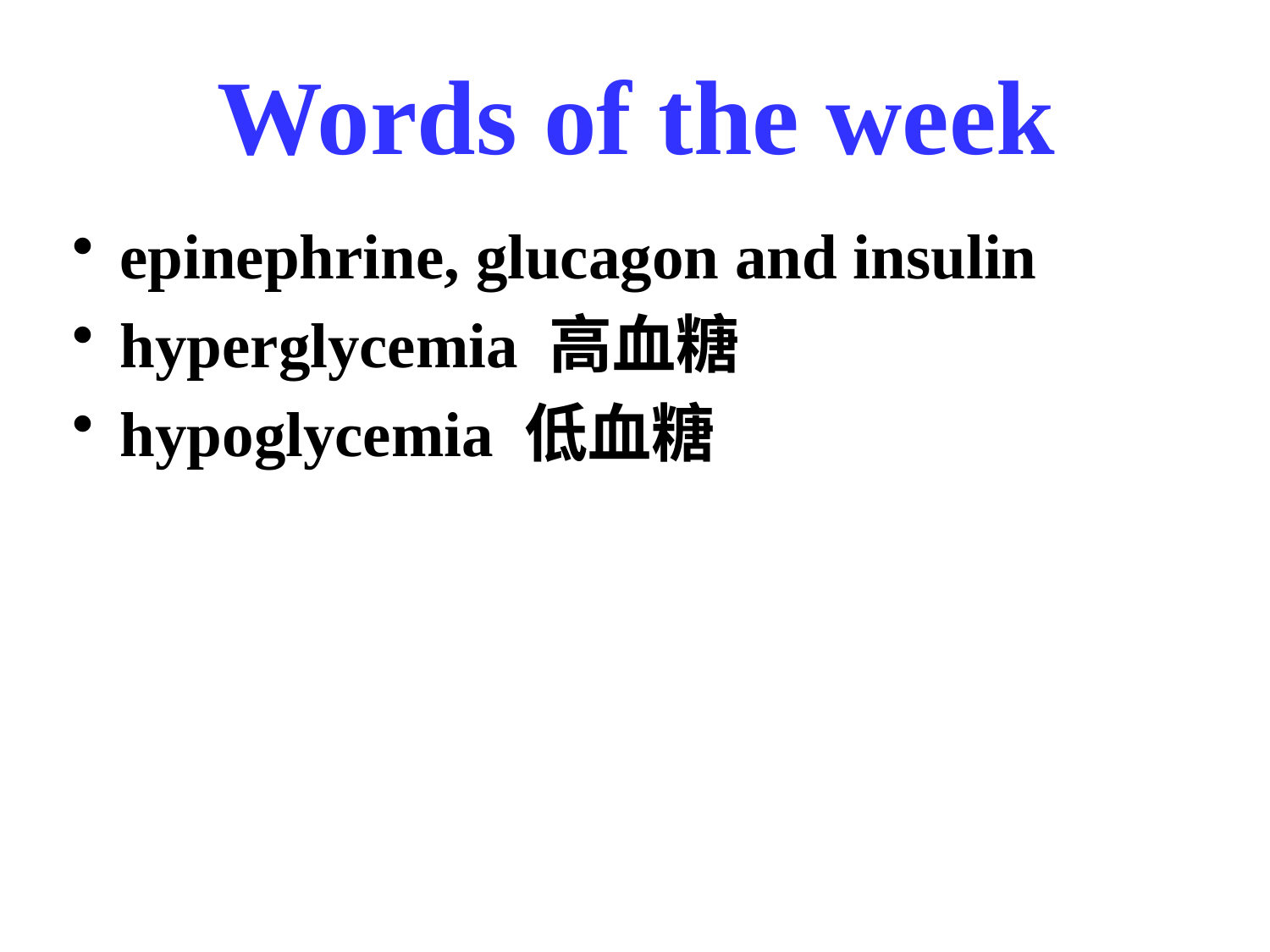

# Words of the week

epinephrine, glucagon and insulin
hyperglycemia 高血糖
hypoglycemia 低血糖